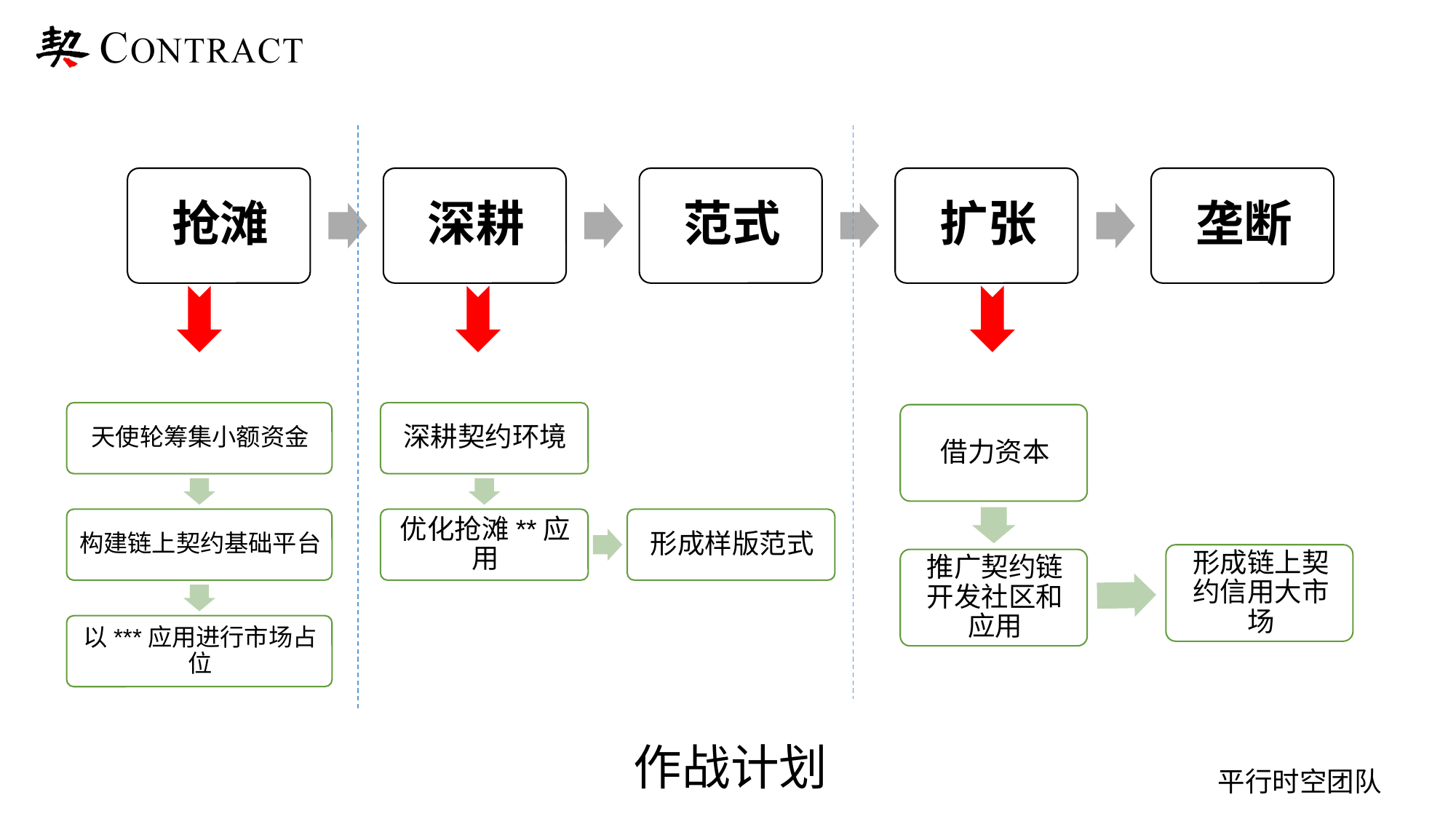

抢滩

深耕

范式

扩张

垄断

天使轮筹集小额资金

构建链上契约基础平台

以***应用进行市场占位
深耕契约环境

优化抢滩**应用

形成样版范式
借力资本

推广契约链开发社区和应用

形成链上契约信用大市场
作战计划